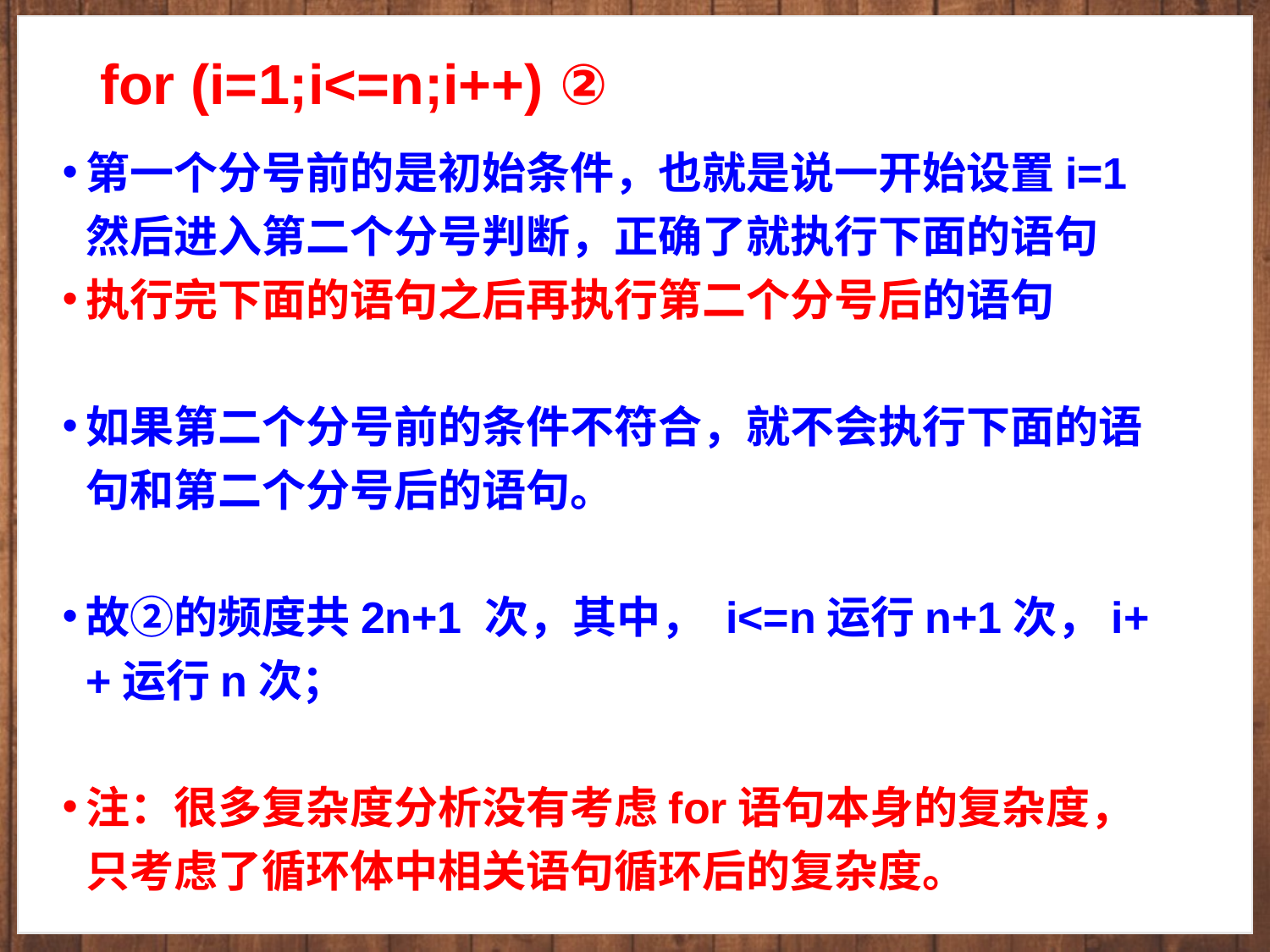

# for (i=1;i<=n;i++) ②
第一个分号前的是初始条件，也就是说一开始设置i=1然后进入第二个分号判断，正确了就执行下面的语句
执行完下面的语句之后再执行第二个分号后的语句

如果第二个分号前的条件不符合，就不会执行下面的语句和第二个分号后的语句。

故②的频度共2n+1 次，其中， i<=n运行n+1次，i++运行n次；

注：很多复杂度分析没有考虑for语句本身的复杂度，只考虑了循环体中相关语句循环后的复杂度。